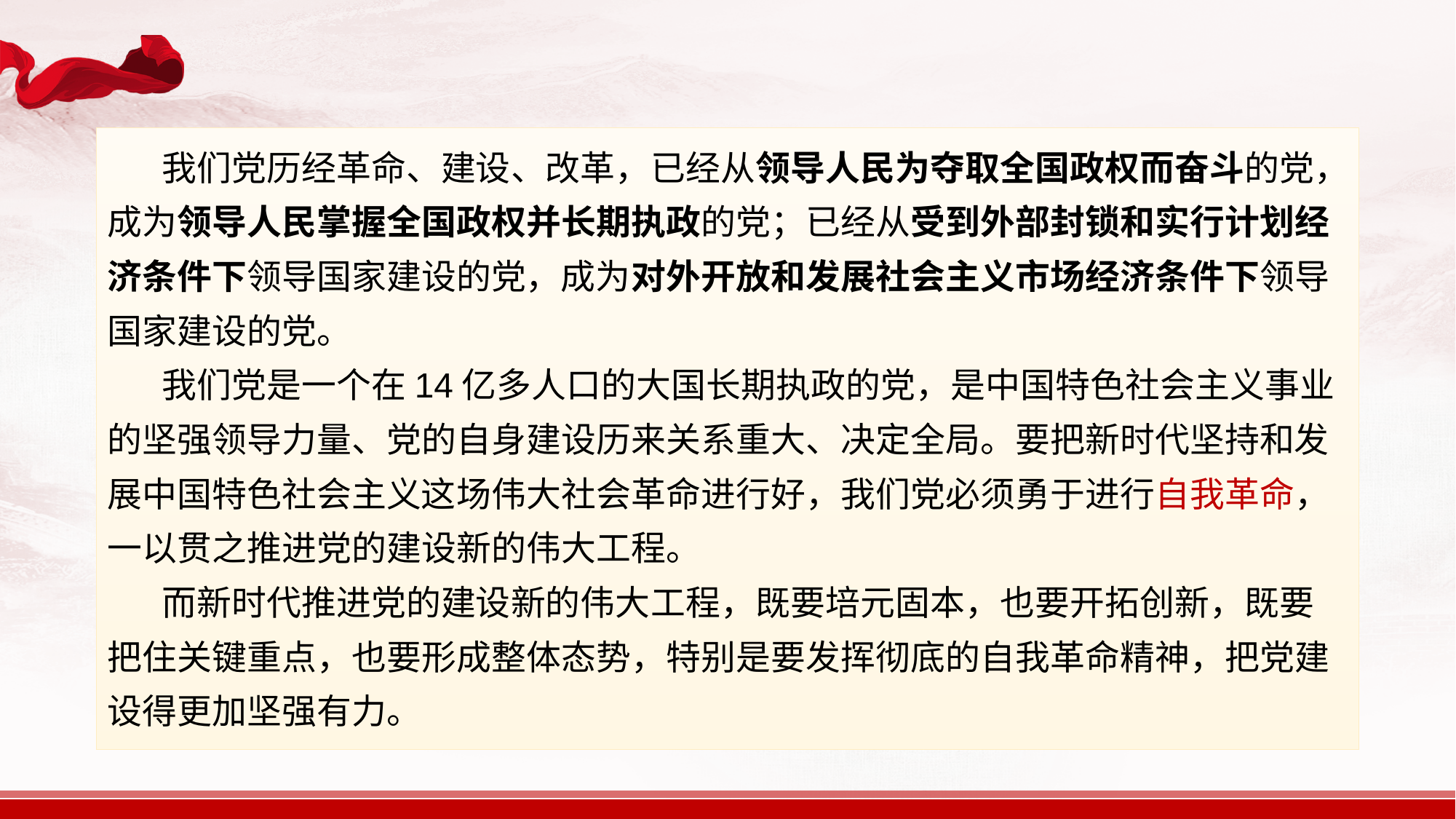

我们党历经革命、建设、改革，已经从领导人民为夺取全国政权而奋斗的党，成为领导人民掌握全国政权并长期执政的党；已经从受到外部封锁和实行计划经济条件下领导国家建设的党，成为对外开放和发展社会主义市场经济条件下领导国家建设的党。
我们党是一个在14亿多人口的大国长期执政的党，是中国特色社会主义事业的坚强领导力量、党的自身建设历来关系重大、决定全局。要把新时代坚持和发展中国特色社会主义这场伟大社会革命进行好，我们党必须勇于进行自我革命，一以贯之推进党的建设新的伟大工程。
而新时代推进党的建设新的伟大工程，既要培元固本，也要开拓创新，既要把住关键重点，也要形成整体态势，特别是要发挥彻底的自我革命精神，把党建设得更加坚强有力。